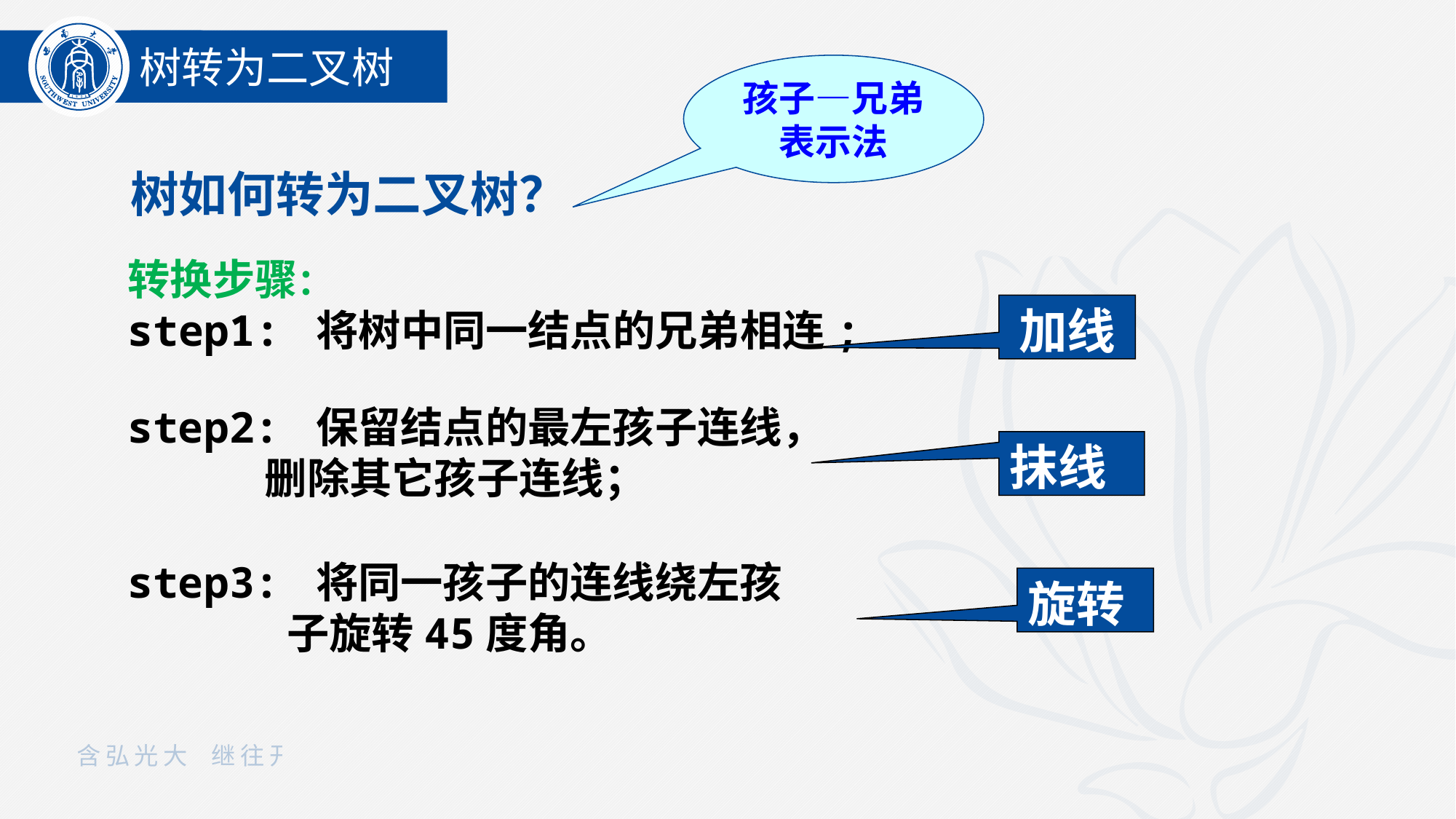

树转为二叉树
孩子—兄弟表示法
树如何转为二叉树？
转换步骤：
step1: 将树中同一结点的兄弟相连;
加线
step2: 保留结点的最左孩子连线，删除其它孩子连线；
抹线
step3: 将同一孩子的连线绕左孩子旋转45度角。
旋转